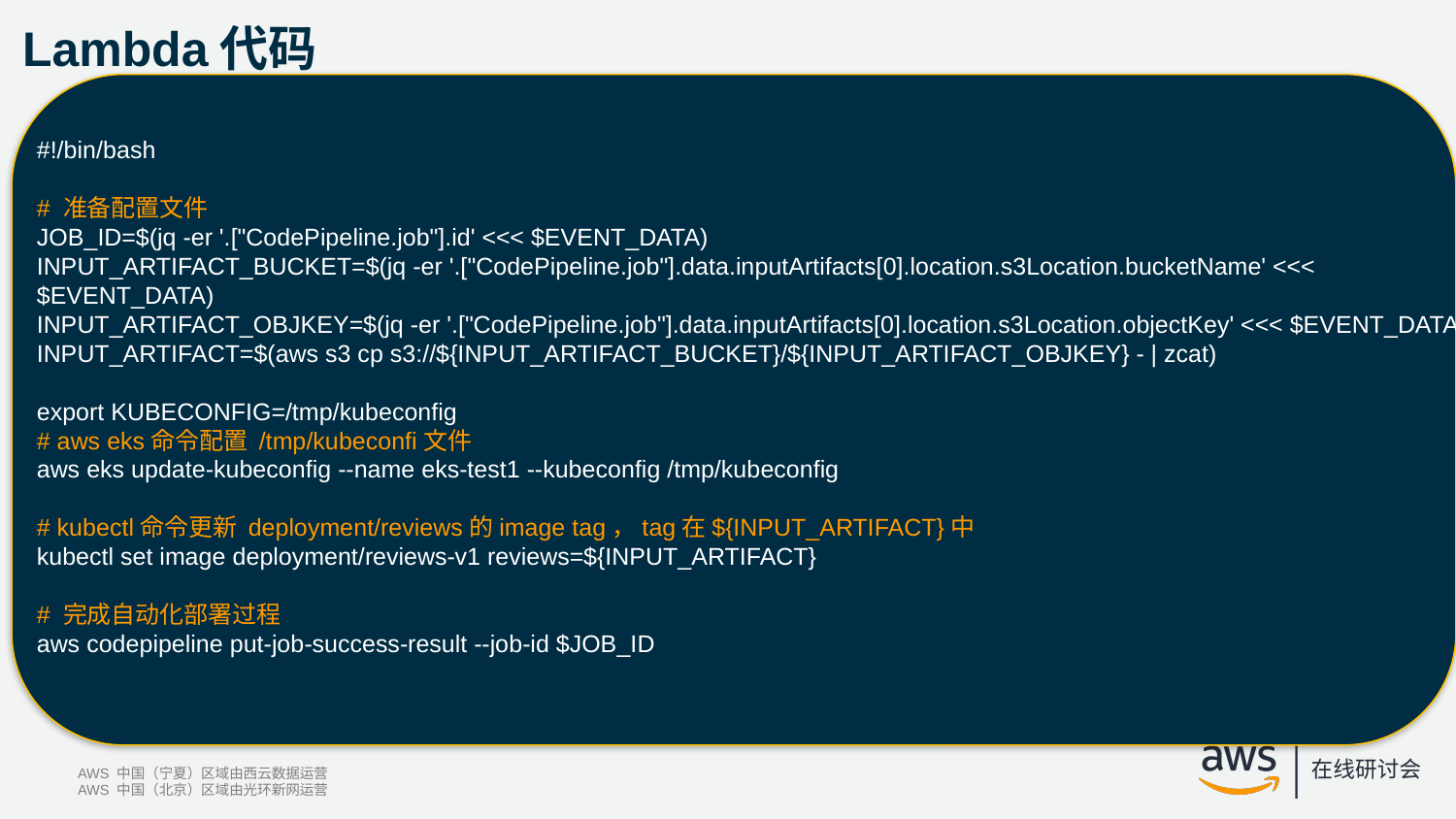

Lambda代码

#!/bin/bash
# 准备配置文件 JOB_ID=$(jq -er '.["CodePipeline.job"].id' <<< $EVENT_DATA) INPUT_ARTIFACT_BUCKET=$(jq -er '.["CodePipeline.job"].data.inputArtifacts[0].location.s3Location.bucketName' <<< $EVENT_DATA) INPUT_ARTIFACT_OBJKEY=$(jq -er '.["CodePipeline.job"].data.inputArtifacts[0].location.s3Location.objectKey' <<< $EVENT_DATA) INPUT_ARTIFACT=$(aws s3 cp s3://${INPUT_ARTIFACT_BUCKET}/${INPUT_ARTIFACT_OBJKEY} - | zcat) export KUBECONFIG=/tmp/kubeconfig # aws eks命令配置 /tmp/kubeconfi文件
aws eks update-kubeconfig --name eks-test1 --kubeconfig /tmp/kubeconfig
# kubectl命令更新 deployment/reviews的image tag，tag在${INPUT_ARTIFACT}中
kubectl set image deployment/reviews-v1 reviews=${INPUT_ARTIFACT}

# 完成自动化部署过程 aws codepipeline put-job-success-result --job-id $JOB_ID